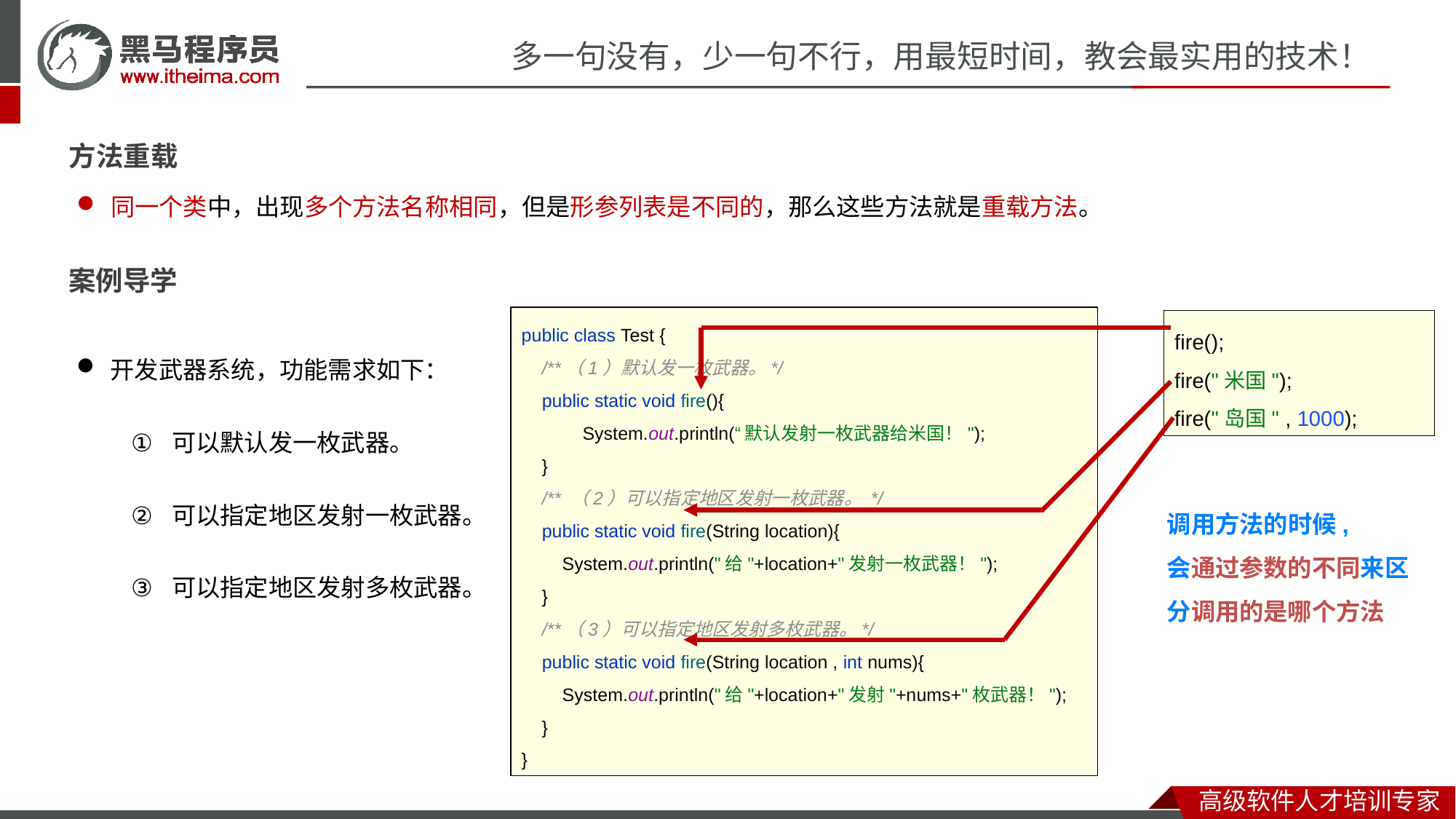

# 方法重载
同一个类中，出现多个方法名称相同，但是形参列表是不同的，那么这些方法就是重载方法。
案例导学
开发武器系统，功能需求如下：
可以默认发一枚武器。
可以指定地区发射一枚武器。
可以指定地区发射多枚武器。
public class Test {
    /**（1）默认发一枚武器。*/
    public static void fire(){
            System.out.println(“默认发射一枚武器给米国！");
    }
    /** （2）可以指定地区发射一枚武器。 */
    public static void fire(String location){
        System.out.println("给"+location+"发射一枚武器！");
    }
    /**（3）可以指定地区发射多枚武器。*/
    public static void fire(String location , int nums){
        System.out.println("给"+location+"发射"+nums+"枚武器！");
    }
}
fire();
fire("米国");
fire("岛国" , 1000);
调用方法的时候,
会通过参数的不同来区分调用的是哪个方法